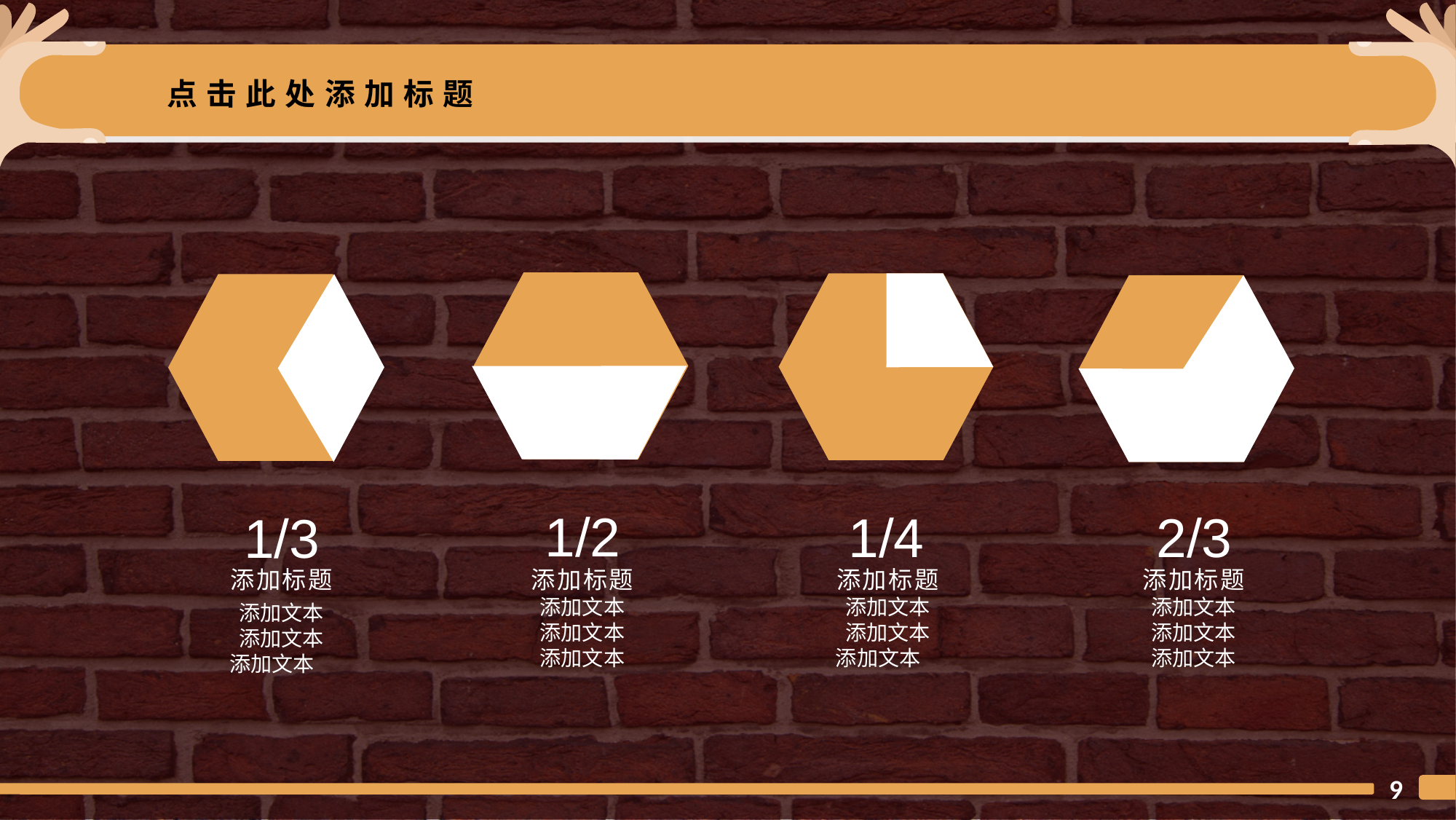

点击此处添加标题

1/2
添加标题
添加文本
添加文本
添加文本
2/3
添加标题
添加文本
添加文本
添加文本
1/4
添加标题
添加文本
添加文本
添加文本
1/3
添加标题
添加文本
添加文本
添加文本

9